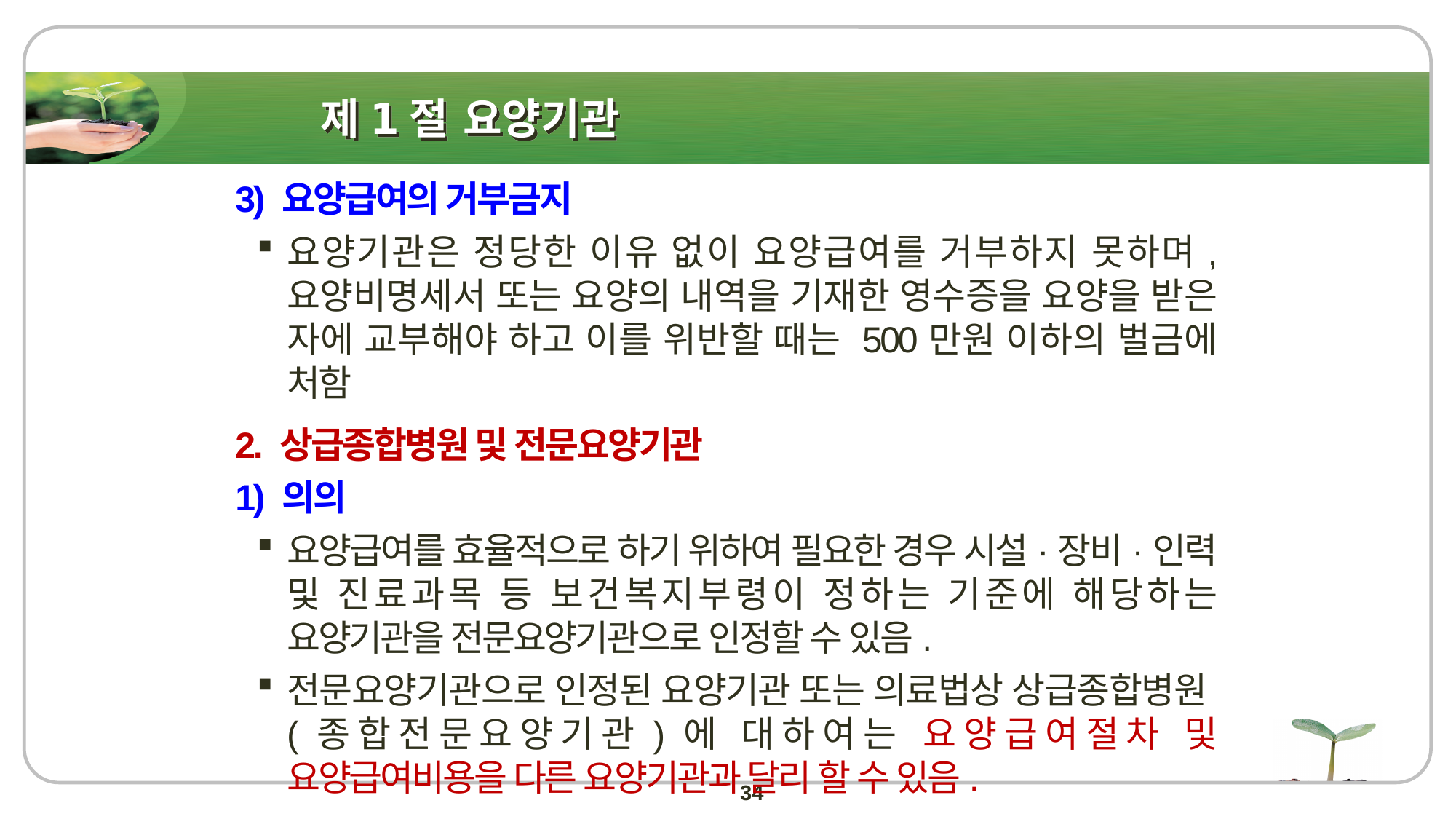

# 제1절 요양기관
3) 요양급여의 거부금지
요양기관은 정당한 이유 없이 요양급여를 거부하지 못하며, 요양비명세서 또는 요양의 내역을 기재한 영수증을 요양을 받은 자에 교부해야 하고 이를 위반할 때는 500만원 이하의 벌금에 처함
2. 상급종합병원 및 전문요양기관
1) 의의
요양급여를 효율적으로 하기 위하여 필요한 경우 시설·장비·인력 및 진료과목 등 보건복지부령이 정하는 기준에 해당하는 요양기관을 전문요양기관으로 인정할 수 있음.
전문요양기관으로 인정된 요양기관 또는 의료법상 상급종합병원(종합전문요양기관)에 대하여는 요양급여절차 및 요양급여비용을 다른 요양기관과 달리 할 수 있음.
34